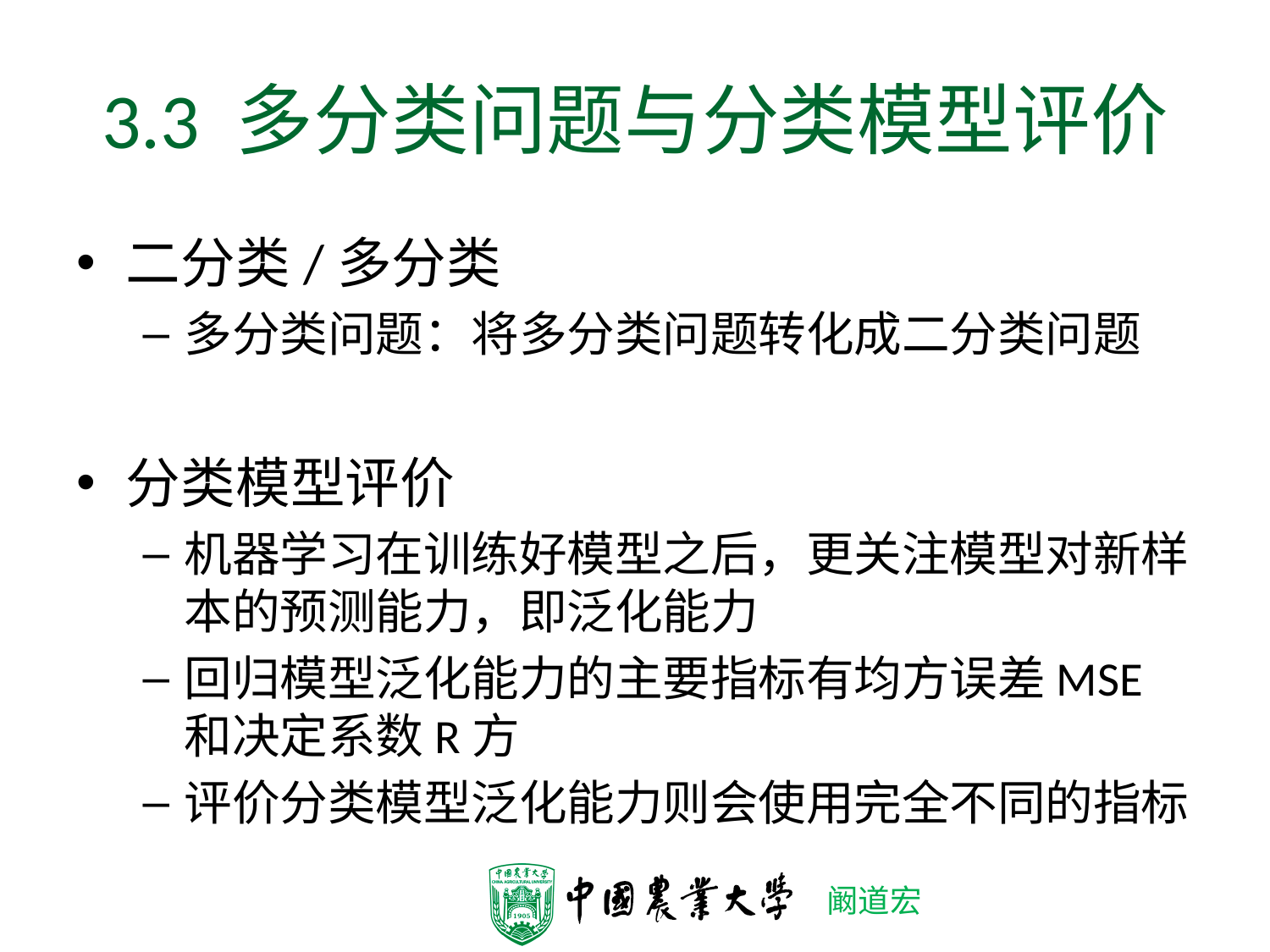

# 3.3 多分类问题与分类模型评价
二分类/多分类
多分类问题：将多分类问题转化成二分类问题

分类模型评价
机器学习在训练好模型之后，更关注模型对新样本的预测能力，即泛化能力
回归模型泛化能力的主要指标有均方误差MSE和决定系数R方
评价分类模型泛化能力则会使用完全不同的指标